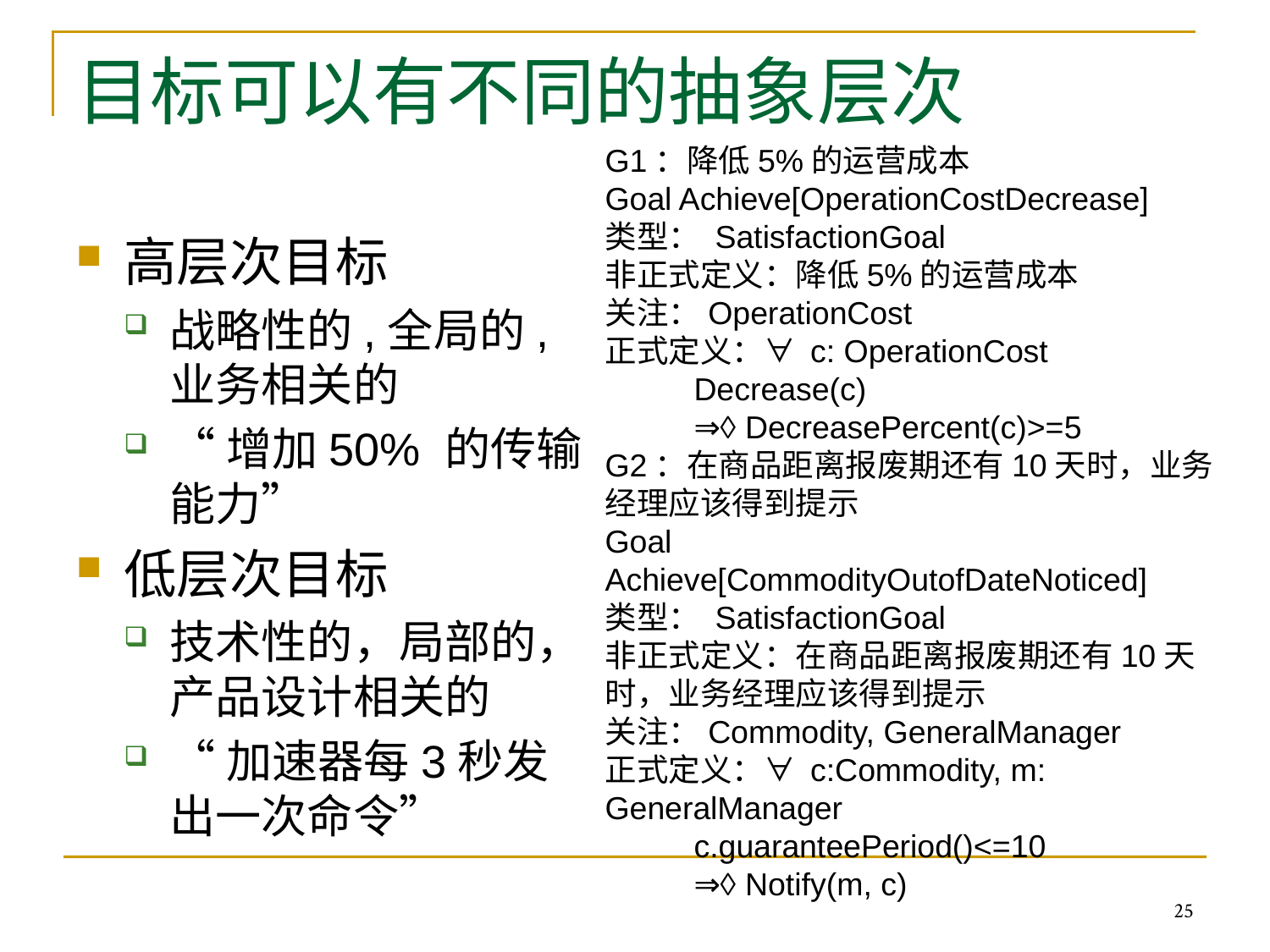

# 目标可以有不同的抽象层次
G1：降低5%的运营成本
Goal Achieve[OperationCostDecrease]
类型： SatisfactionGoal
非正式定义：降低5%的运营成本
关注：OperationCost
正式定义：∀ c: OperationCost
          Decrease(c)
          ⇒◊ DecreasePercent(c)>=5
G2：在商品距离报废期还有10天时，业务经理应该得到提示
Goal Achieve[CommodityOutofDateNoticed]
类型： SatisfactionGoal
非正式定义：在商品距离报废期还有10天时，业务经理应该得到提示
关注：Commodity, GeneralManager
正式定义：∀ c:Commodity, m: GeneralManager
          c.guaranteePeriod()<=10
          ⇒◊ Notify(m, c)
高层次目标
战略性的,全局的, 业务相关的
“增加50% 的传输能力”
低层次目标
技术性的，局部的，产品设计相关的
“加速器每3秒发出一次命令”
25